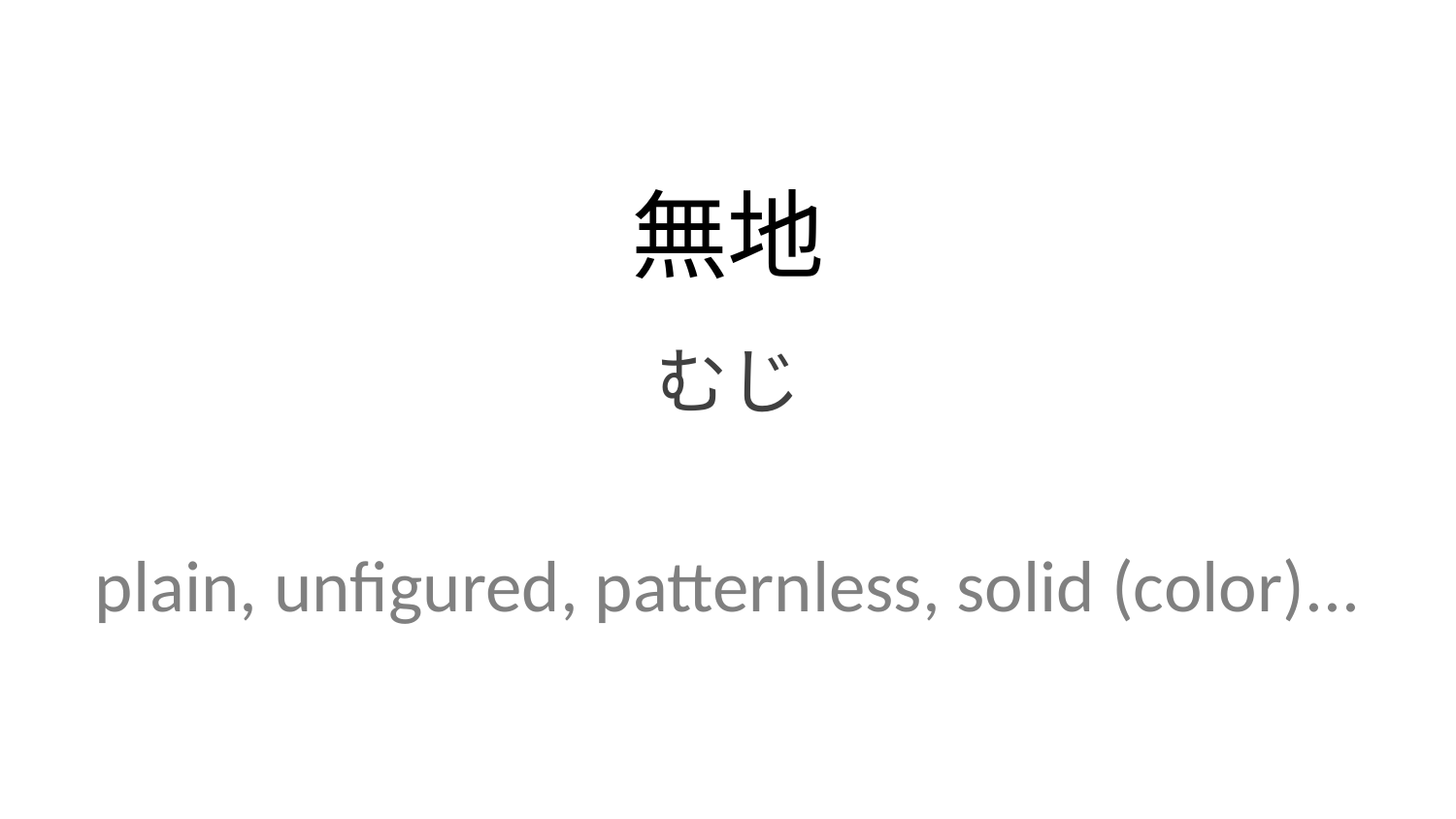

無地

むじ
plain, unfigured, patternless, solid (color)...